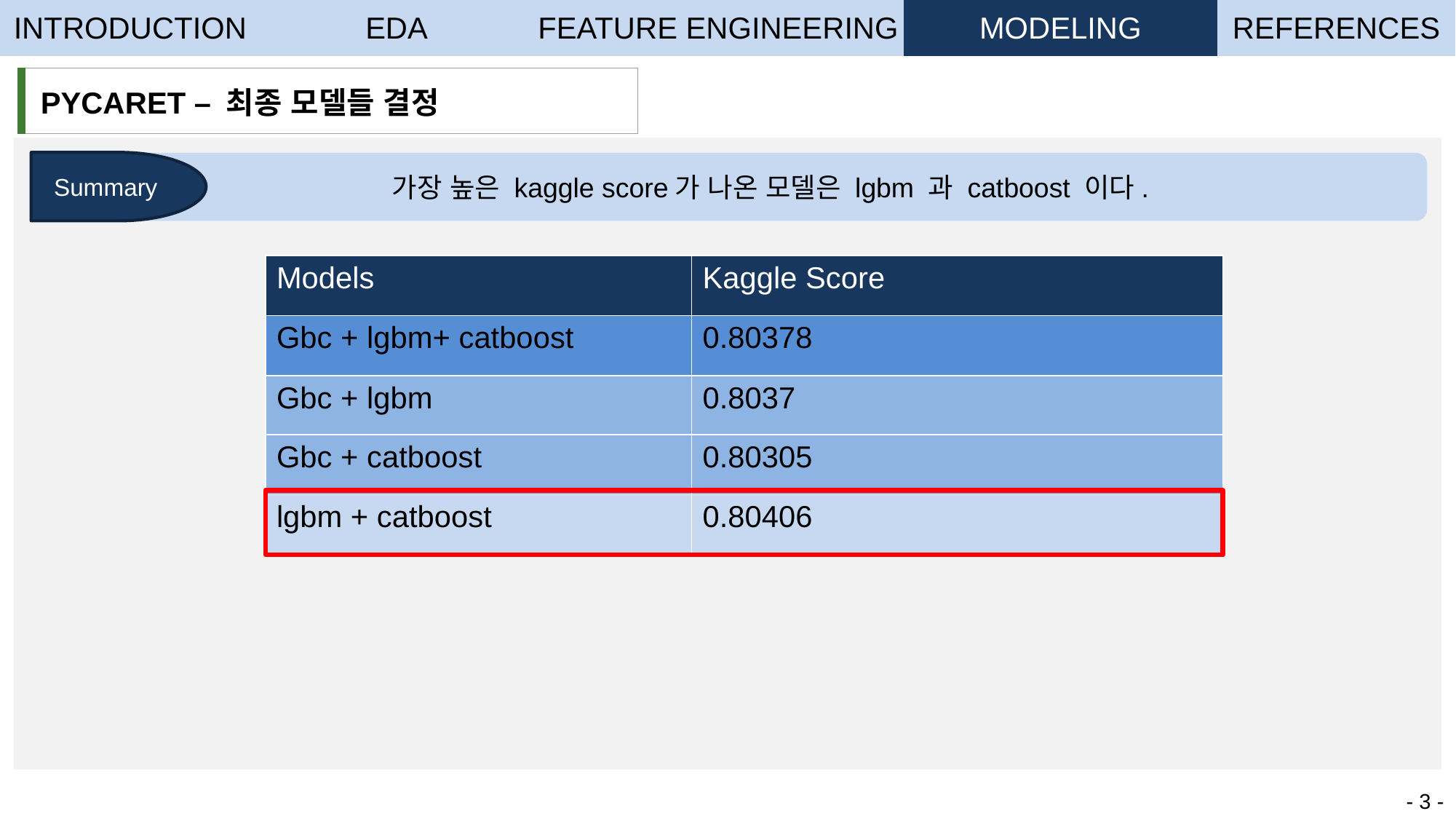

| INTRODUCTION | EDA | FEATURE ENGINEERING | MODELING | REFERENCES |
| --- | --- | --- | --- | --- |
| PYCARET – 최종 모델들 결정 |
| --- |

Summary
                가장 높은 kaggle score가 나온 모델은 lgbm 과 catboost 이다.
| Models | Kaggle Score |
| --- | --- |
| Gbc + lgbm+ catboost | 0.80378 |
| Gbc + lgbm | 0.8037 |
| Gbc + catboost | 0.80305 |
| lgbm + catboost | 0.80406 |

- 3 -